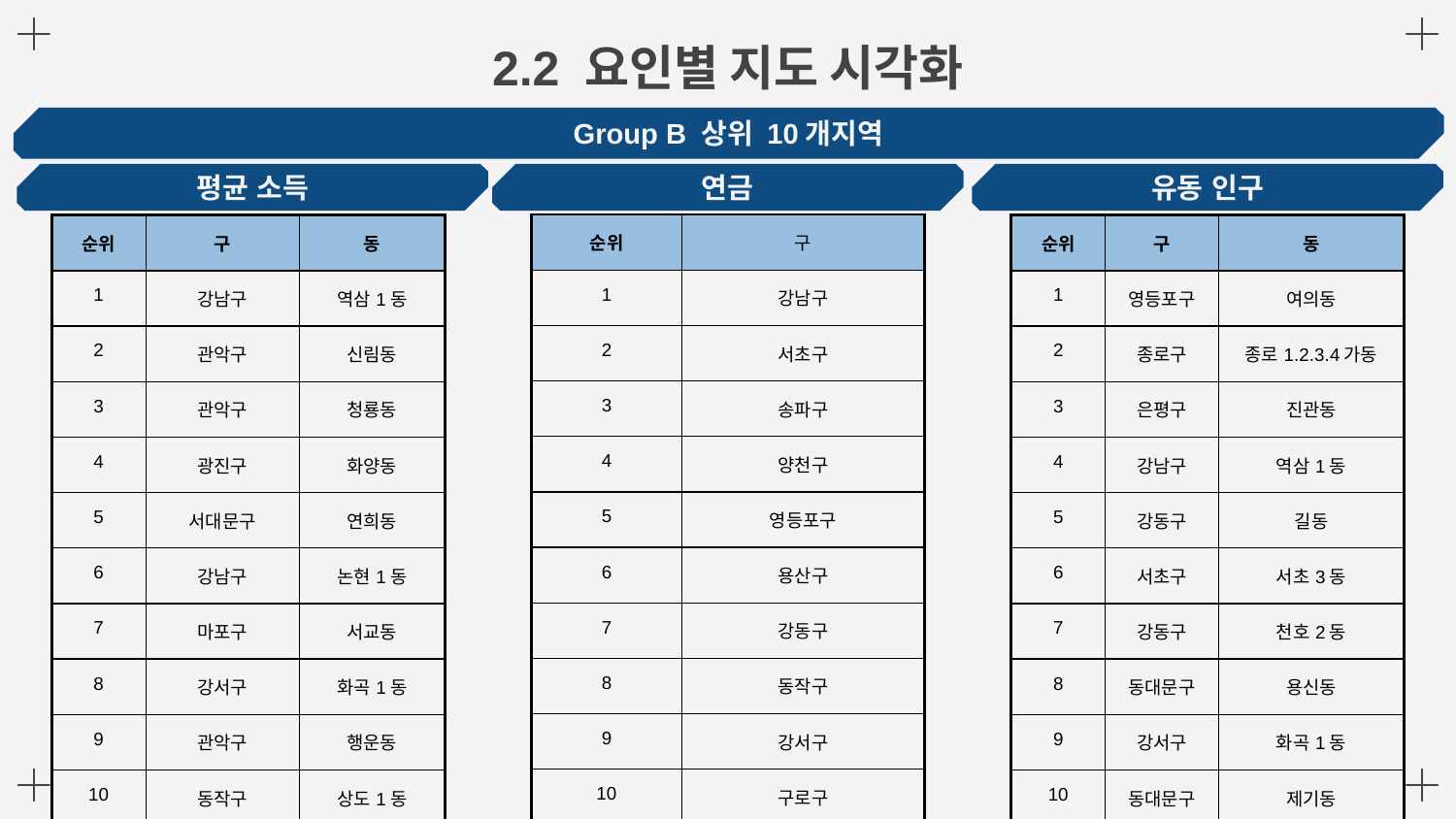

# 2.2 요인별 지도 시각화
Group B 상위 10개지역
평균 소득
연금
유동 인구
| 순위 | 구 |
| --- | --- |
| 1 | 강남구 |
| 2 | 서초구 |
| 3 | 송파구 |
| 4 | 양천구 |
| 5 | 영등포구 |
| 6 | 용산구 |
| 7 | 강동구 |
| 8 | 동작구 |
| 9 | 강서구 |
| 10 | 구로구 |
| 순위 | 구 | 동 |
| --- | --- | --- |
| 1 | 강남구 | 역삼1동 |
| 2 | 관악구 | 신림동 |
| 3 | 관악구 | 청룡동 |
| 4 | 광진구 | 화양동 |
| 5 | 서대문구 | 연희동 |
| 6 | 강남구 | 논현1동 |
| 7 | 마포구 | 서교동 |
| 8 | 강서구 | 화곡1동 |
| 9 | 관악구 | 행운동 |
| 10 | 동작구 | 상도1동 |
| 순위 | 구 | 동 |
| --- | --- | --- |
| 1 | 영등포구 | 여의동 |
| 2 | 종로구 | 종로1.2.3.4가동 |
| 3 | 은평구 | 진관동 |
| 4 | 강남구 | 역삼1동 |
| 5 | 강동구 | 길동 |
| 6 | 서초구 | 서초3동 |
| 7 | 강동구 | 천호2동 |
| 8 | 동대문구 | 용신동 |
| 9 | 강서구 | 화곡1동 |
| 10 | 동대문구 | 제기동 |